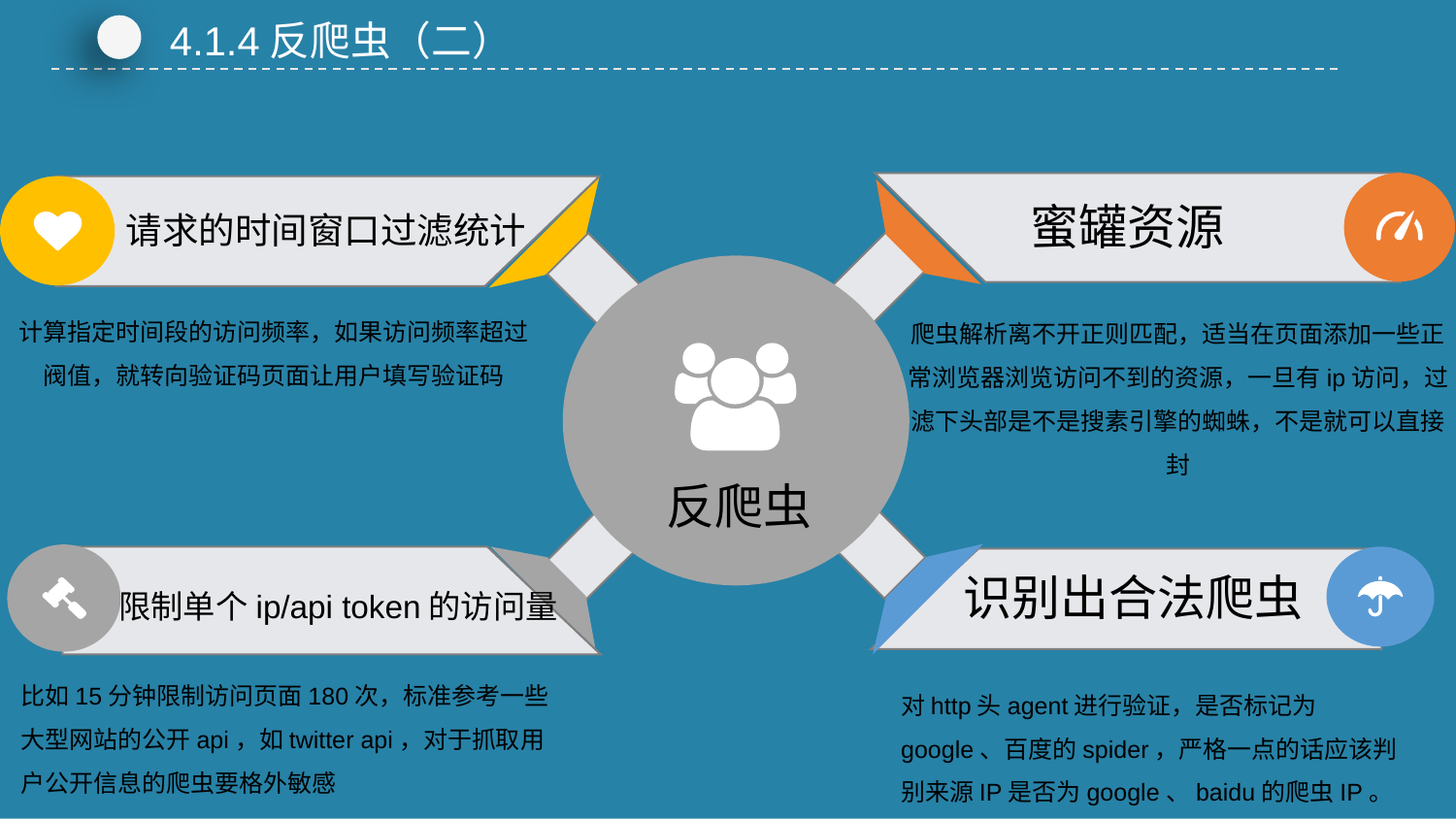

4.1.4反爬虫（二）

蜜罐资源

请求的时间窗口过滤统计
计算指定时间段的访问频率，如果访问频率超过阀值，就转向验证码页面让用户填写验证码
爬虫解析离不开正则匹配，适当在页面添加一些正常浏览器浏览访问不到的资源，一旦有ip访问，过滤下头部是不是搜素引擎的蜘蛛，不是就可以直接封
反爬虫

限制单个ip/api token的访问量

识别出合法爬虫
比如15分钟限制访问页面180次，标准参考一些大型网站的公开api，如twitter api，对于抓取用户公开信息的爬虫要格外敏感
对http头agent进行验证，是否标记为google、百度的spider，严格一点的话应该判别来源IP是否为google、baidu的爬虫IP。